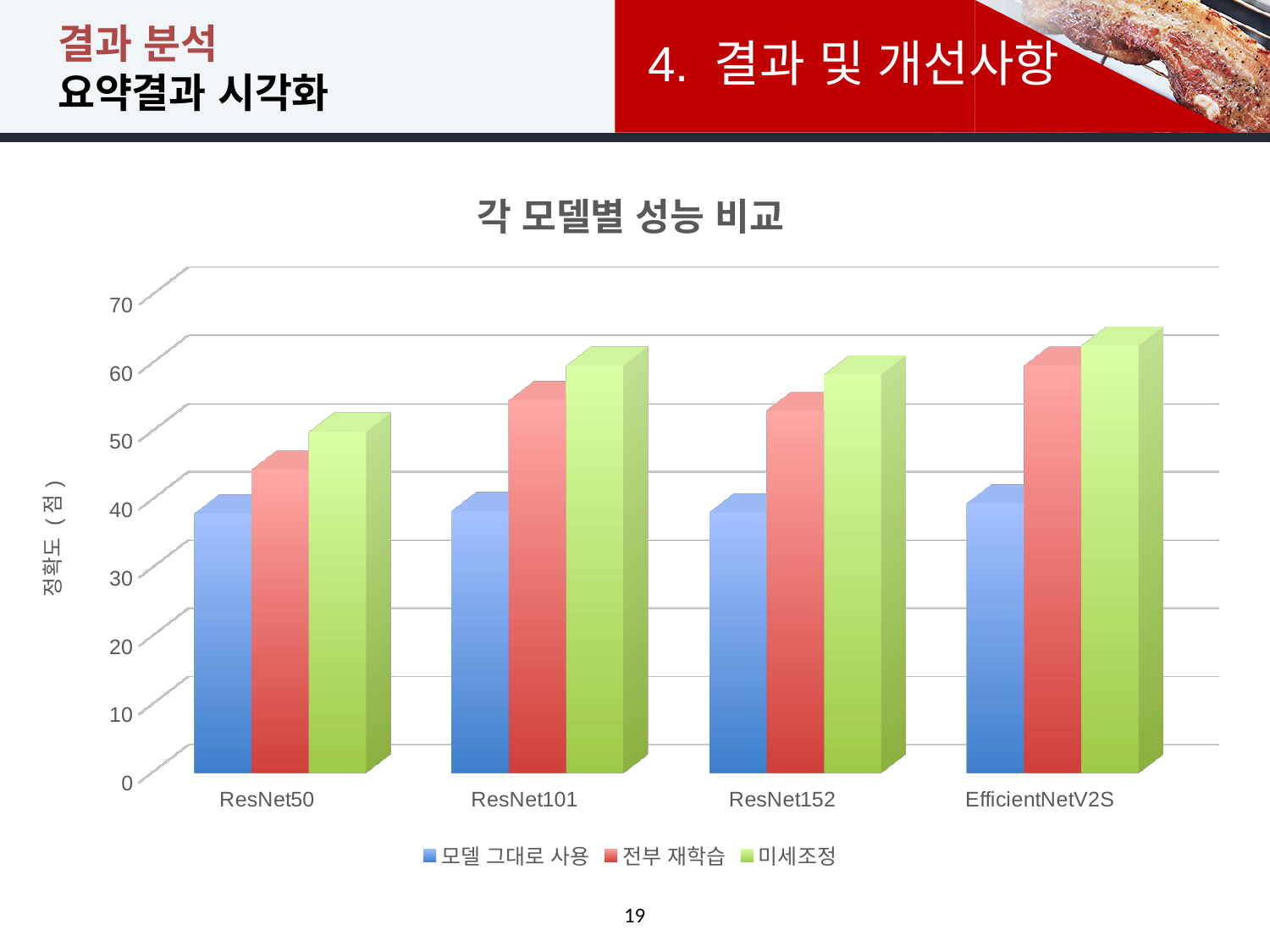

# 결과 분석 요약결과 시각화
4. 결과 및 개선사항

[unsupported chart]

19